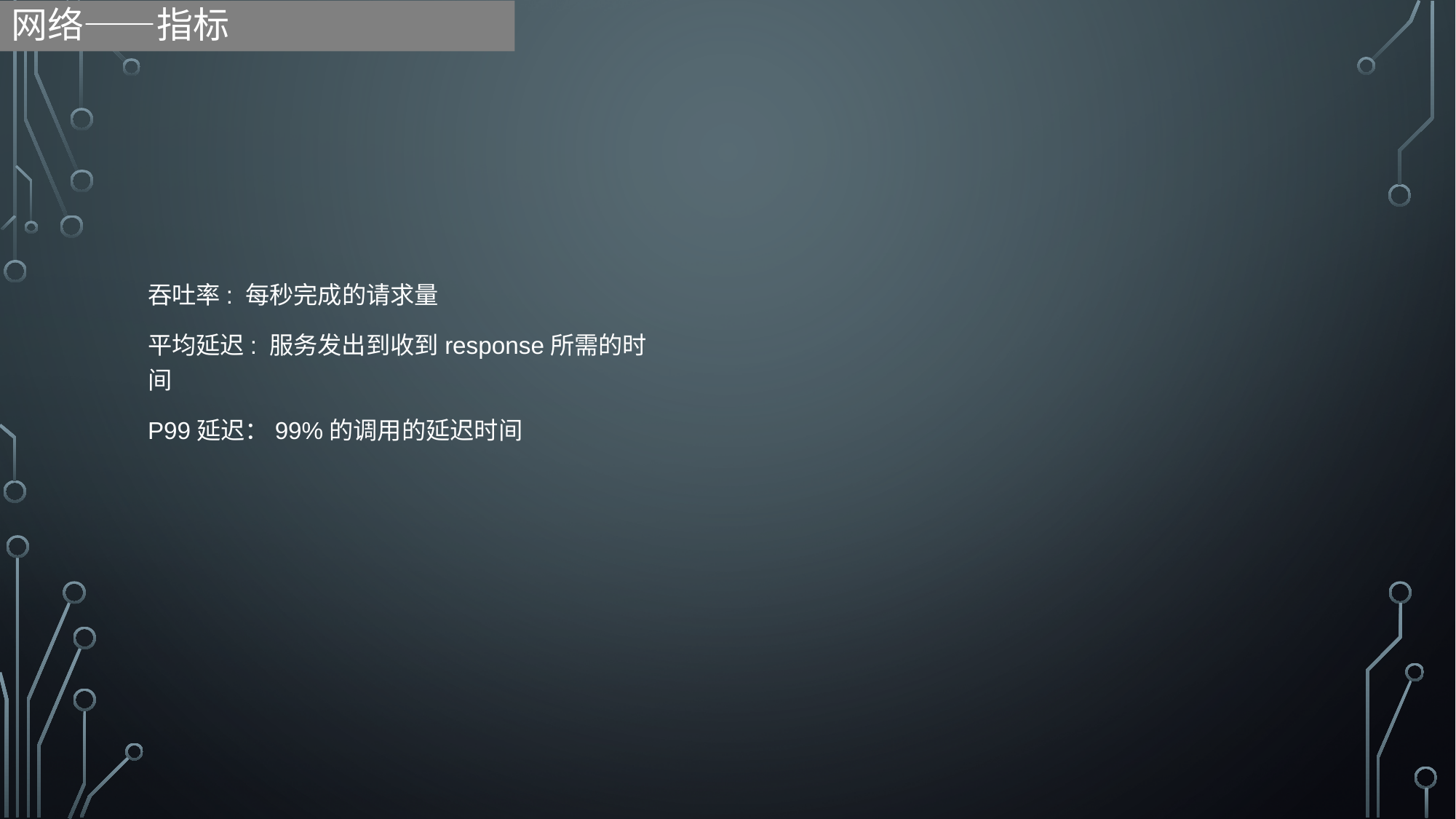

网络——指标
吞吐率: 每秒完成的请求量
平均延迟: 服务发出到收到response所需的时间
P99延迟：99%的调用的延迟时间